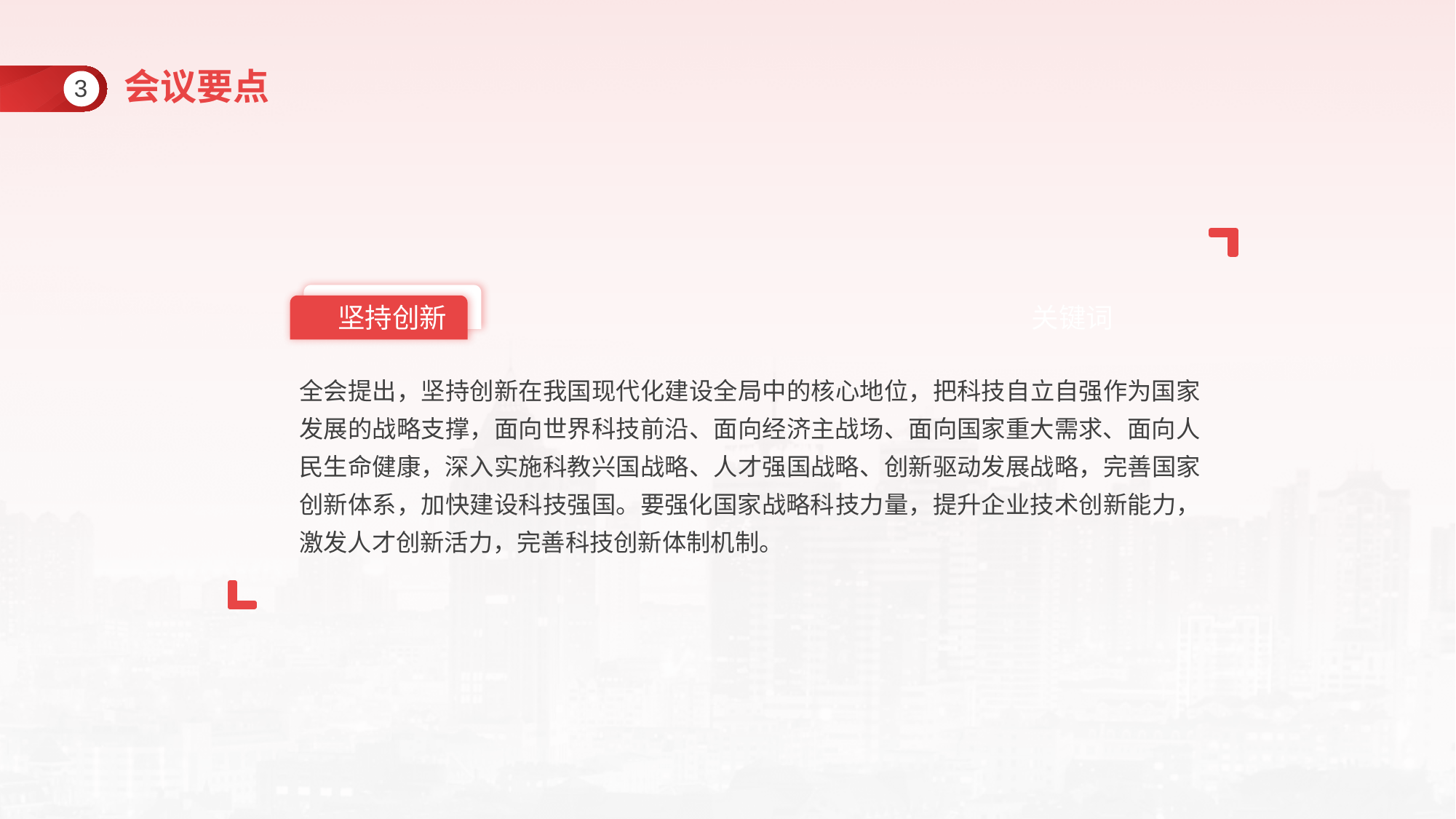

会议要点
3

坚持创新
关键词

全会提出，坚持创新在我国现代化建设全局中的核心地位，把科技自立自强作为国家发展的战略支撑，面向世界科技前沿、面向经济主战场、面向国家重大需求、面向人民生命健康，深入实施科教兴国战略、人才强国战略、创新驱动发展战略，完善国家创新体系，加快建设科技强国。要强化国家战略科技力量，提升企业技术创新能力，激发人才创新活力，完善科技创新体制机制。